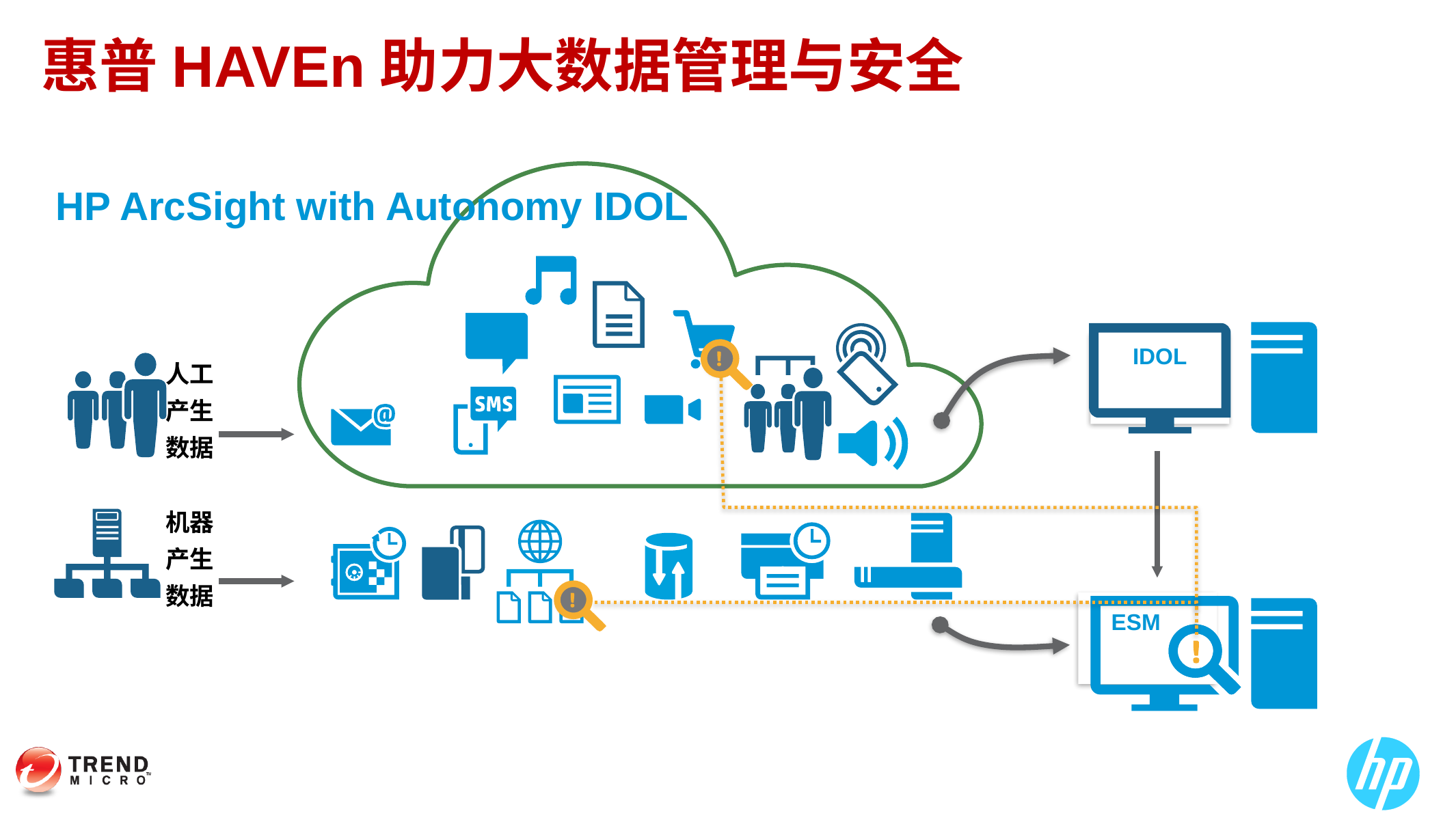

惠普HAVEn助力大数据管理与安全

HP ArcSight with Autonomy IDOL

IDOL

人工
产生
数据

机器
产生
数据

ESM